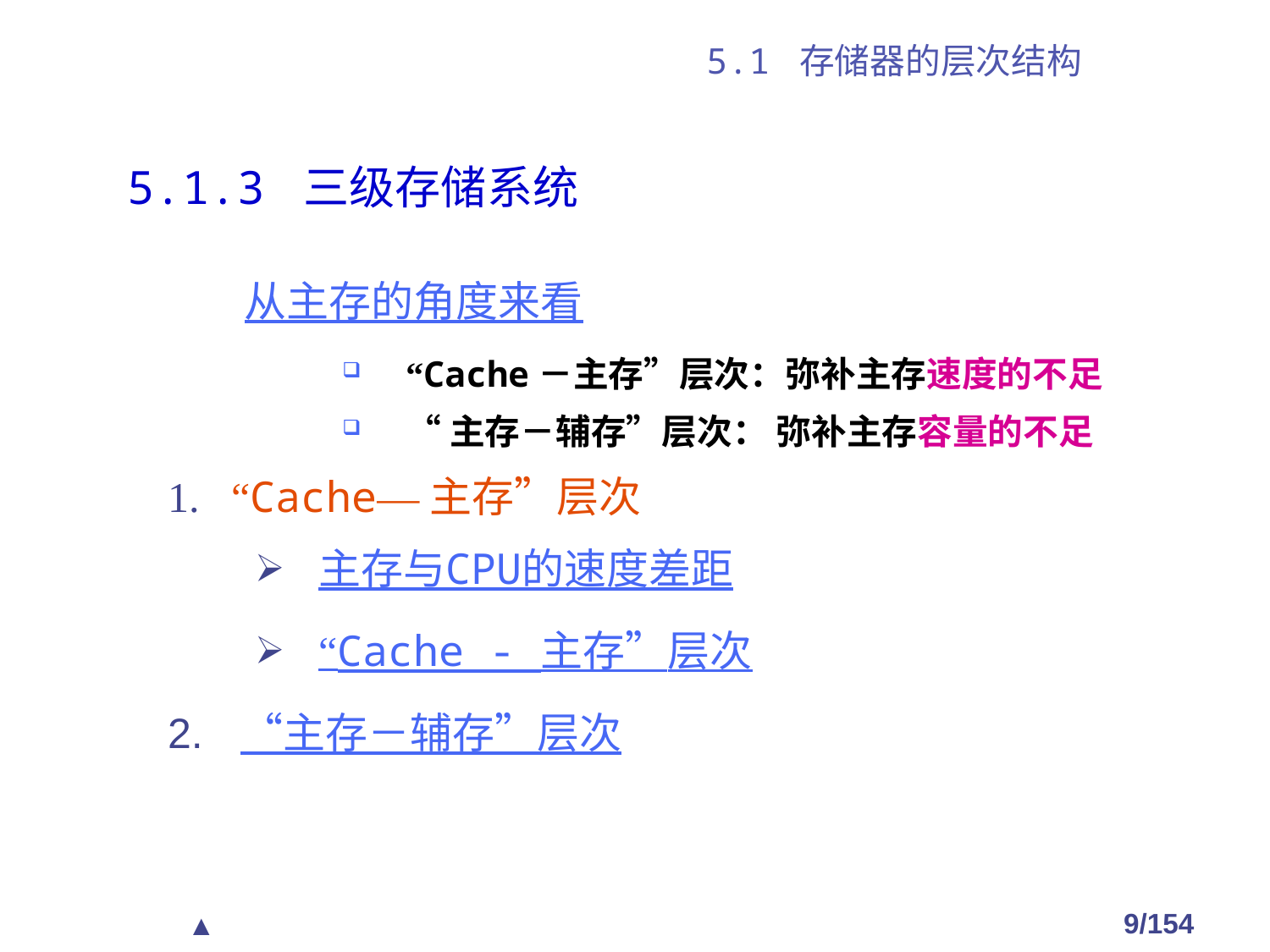

# 5.1 存储器的层次结构
5.1.3 三级存储系统
       从主存的角度来看
“Cache－主存”层次：弥补主存速度的不足
“主存－辅存”层次： 弥补主存容量的不足
“Cache—主存”层次
主存与CPU的速度差距
“Cache - 主存”层次
 “主存－辅存”层次